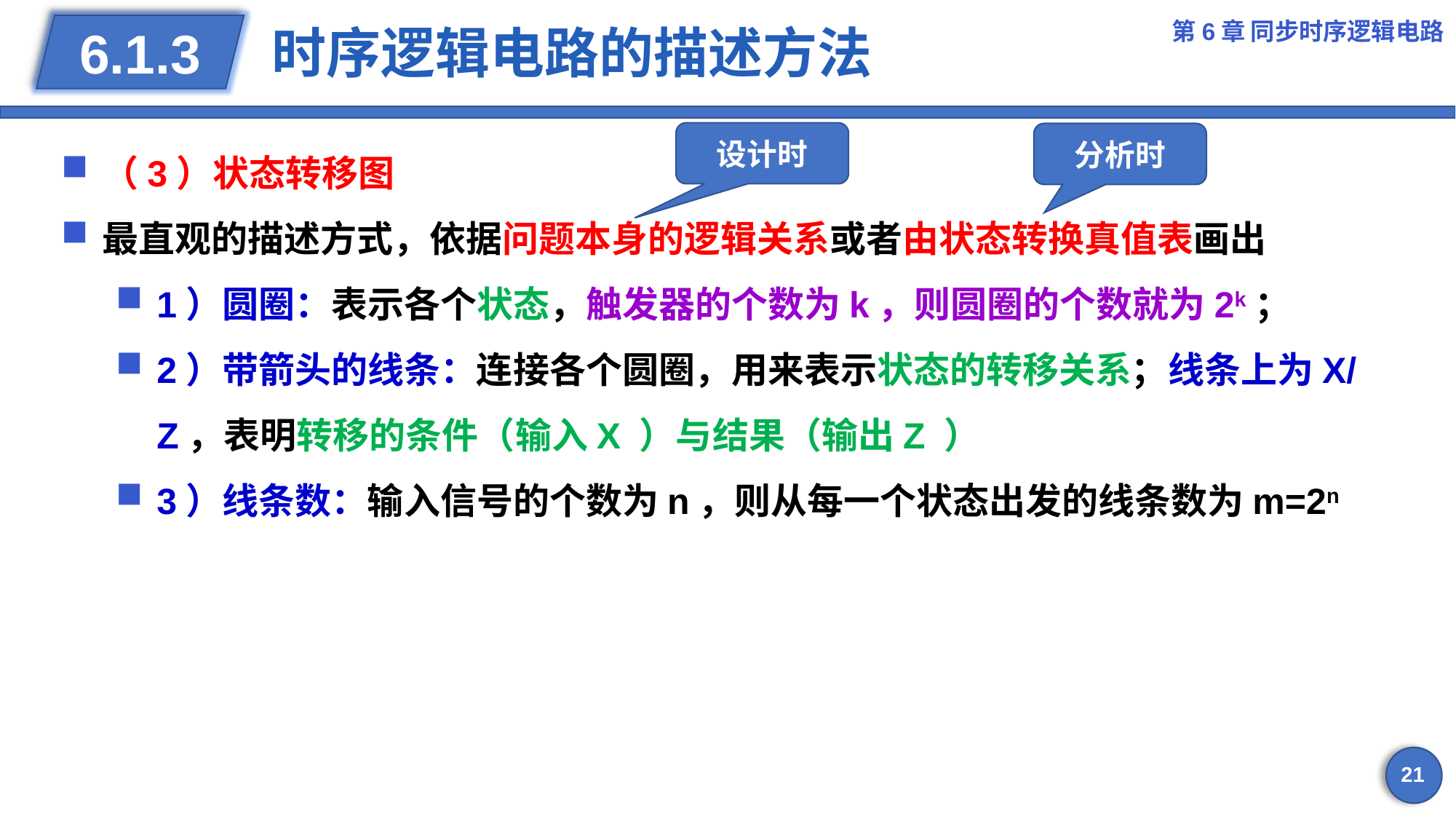

第6章 同步时序逻辑电路
# 时序逻辑电路的描述方法
6.1.3
（3）状态转移图
最直观的描述方式，依据问题本身的逻辑关系或者由状态转换真值表画出
1）圆圈：表示各个状态，触发器的个数为k，则圆圈的个数就为2k；
2）带箭头的线条：连接各个圆圈，用来表示状态的转移关系；线条上为X/Z，表明转移的条件（输入X ）与结果（输出Z ）
3）线条数：输入信号的个数为n，则从每一个状态出发的线条数为m=2n
设计时
分析时
21